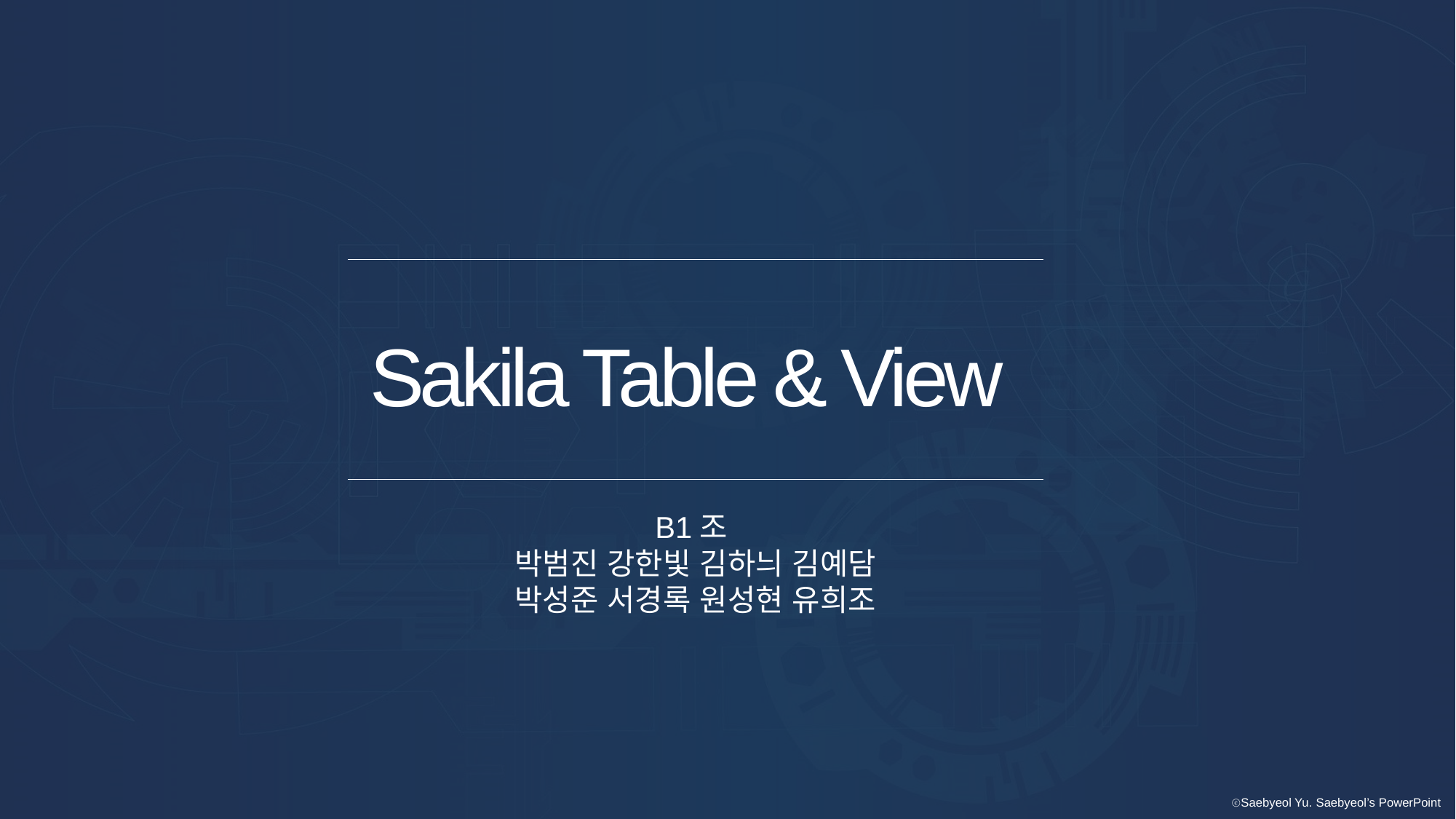

Sakila Table & View
B1조
박범진 강한빛 김하늬 김예담
박성준 서경록 원성현 유희조